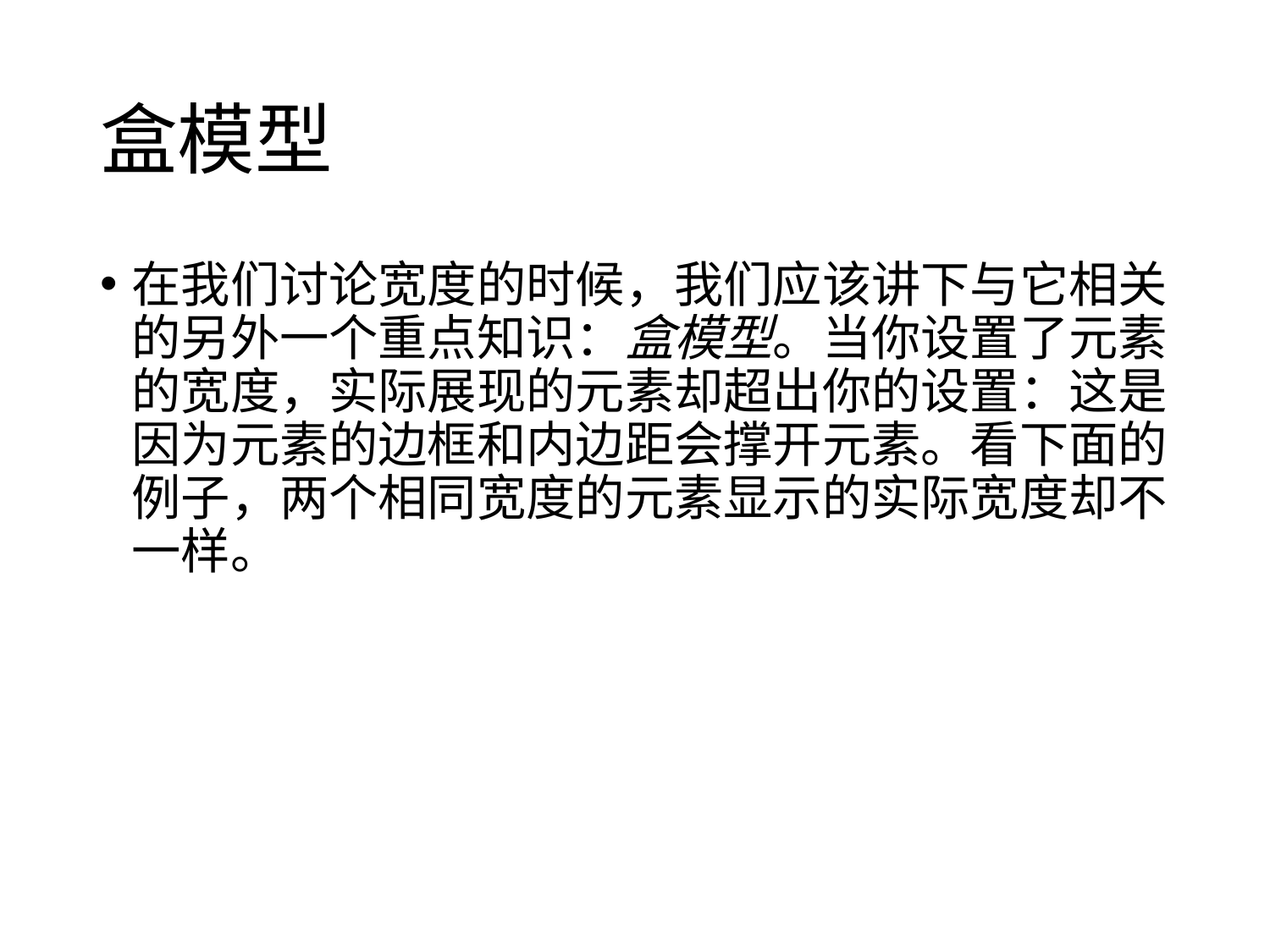

# 盒模型
在我们讨论宽度的时候，我们应该讲下与它相关的另外一个重点知识：盒模型。当你设置了元素的宽度，实际展现的元素却超出你的设置：这是因为元素的边框和内边距会撑开元素。看下面的例子，两个相同宽度的元素显示的实际宽度却不一样。